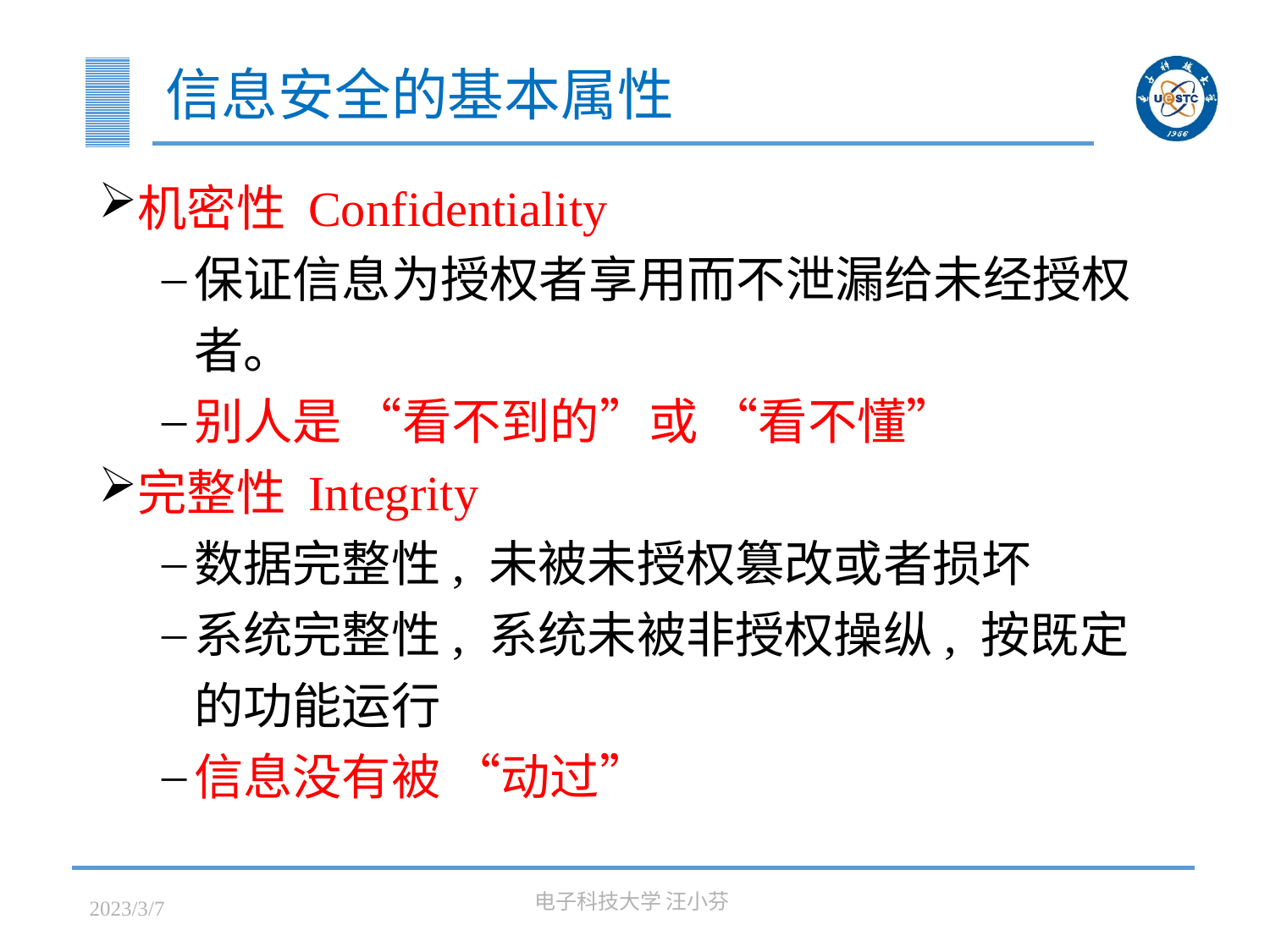

# 信息安全的基本属性
机密性 Confidentiality
保证信息为授权者享用而不泄漏给未经授权者。
别人是 “看不到的”或 “看不懂”
完整性 Integrity
数据完整性, 未被未授权篡改或者损坏
系统完整性, 系统未被非授权操纵, 按既定的功能运行
信息没有被 “动过”

2023/3/7
电子科技大学 汪小芬